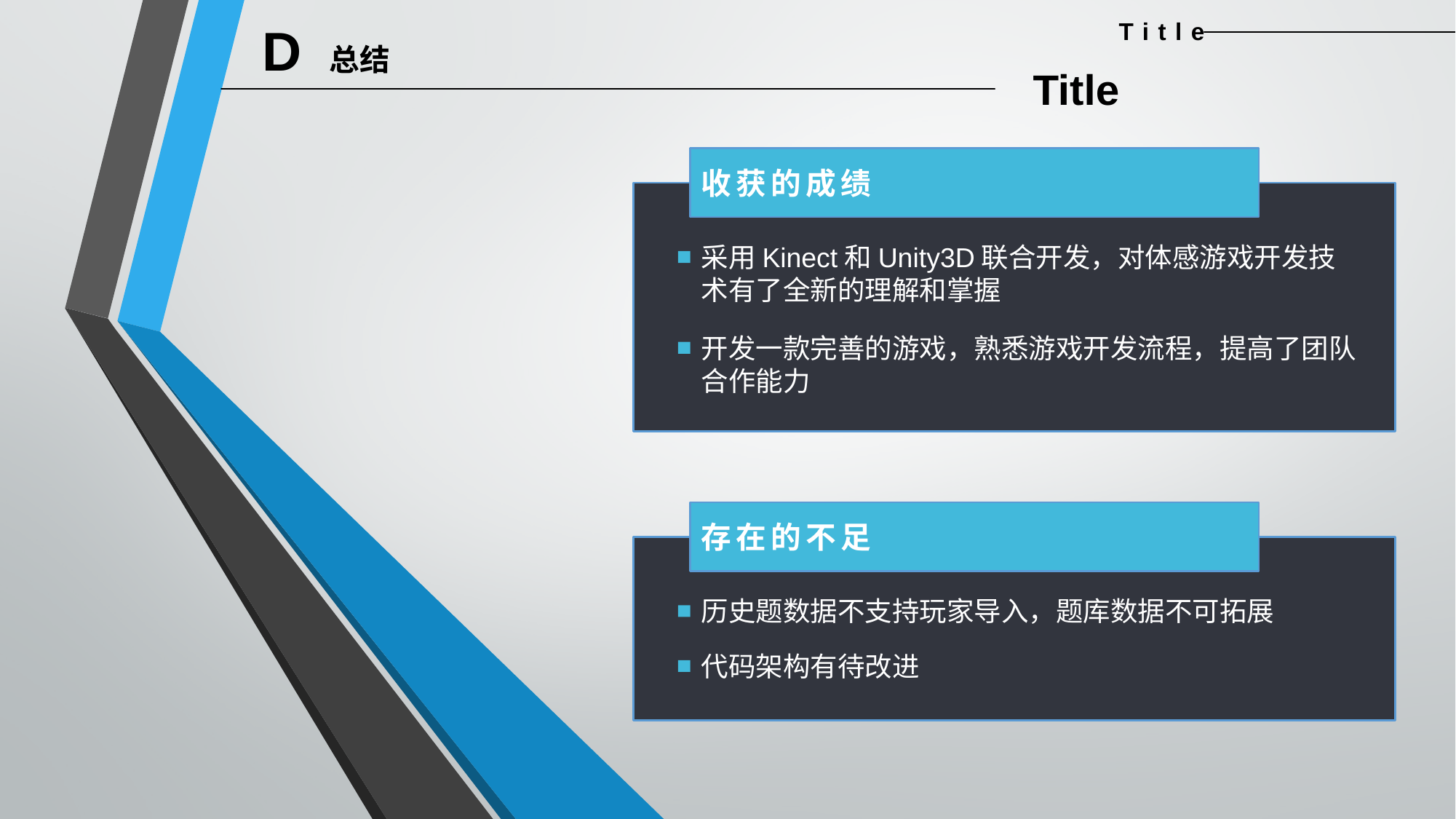

D 总结
Title
Title
收获的成绩

采用Kinect和Unity3D联合开发，对体感游戏开发技术有了全新的理解和掌握

开发一款完善的游戏，熟悉游戏开发流程，提高了团队合作能力

存在的不足

历史题数据不支持玩家导入，题库数据不可拓展

代码架构有待改进